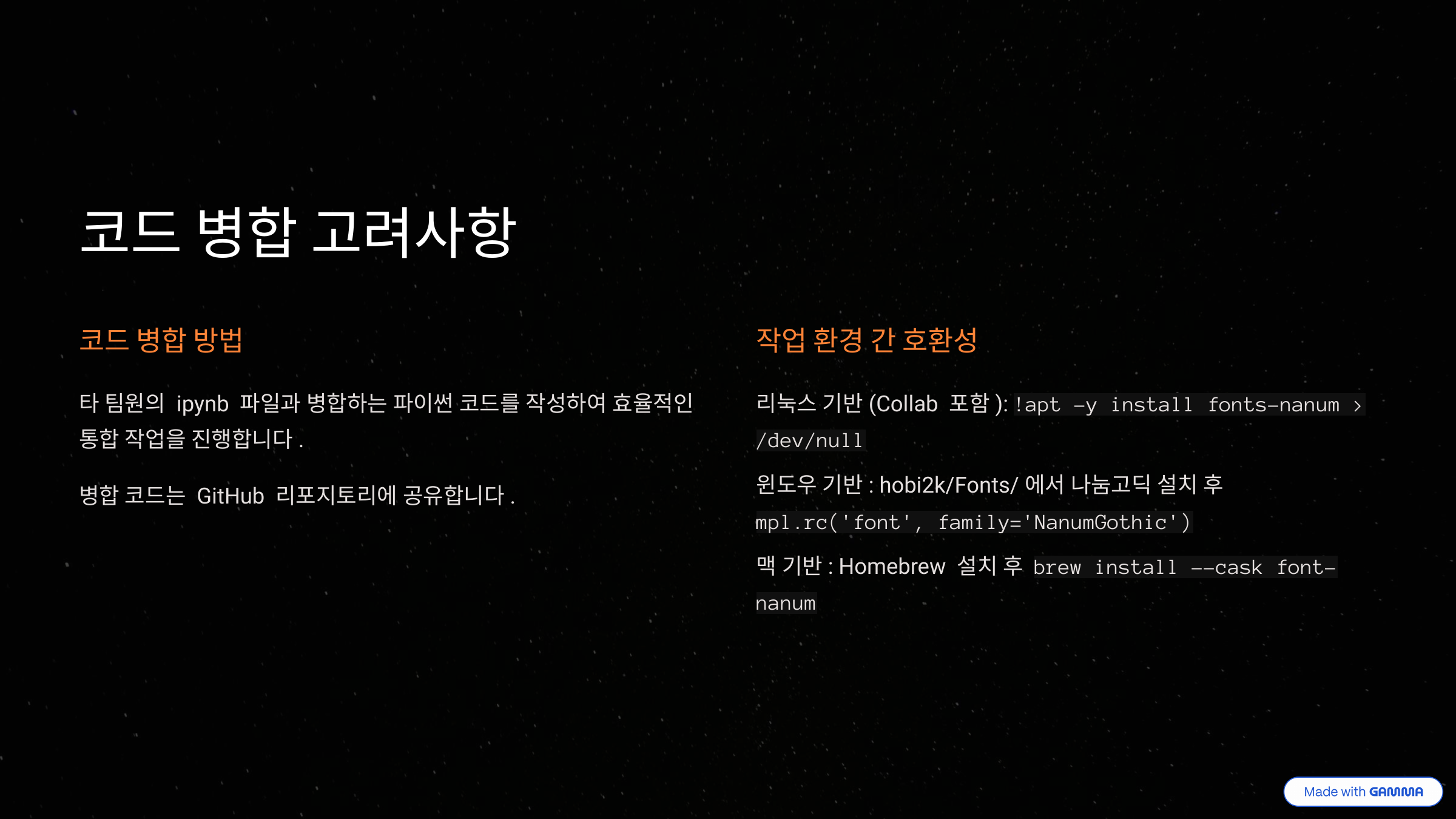

코드 병합 고려사항
코드 병합 방법
작업 환경 간 호환성
타 팀원의 ipynb 파일과 병합하는 파이썬 코드를 작성하여 효율적인 통합 작업을 진행합니다.
리눅스 기반(Collab 포함): !apt -y install fonts-nanum > /dev/null
윈도우 기반: hobi2k/Fonts/에서 나눔고딕 설치 후 mpl.rc('font', family='NanumGothic')
병합 코드는 GitHub 리포지토리에 공유합니다.
맥 기반: Homebrew 설치 후 brew install --cask font-nanum